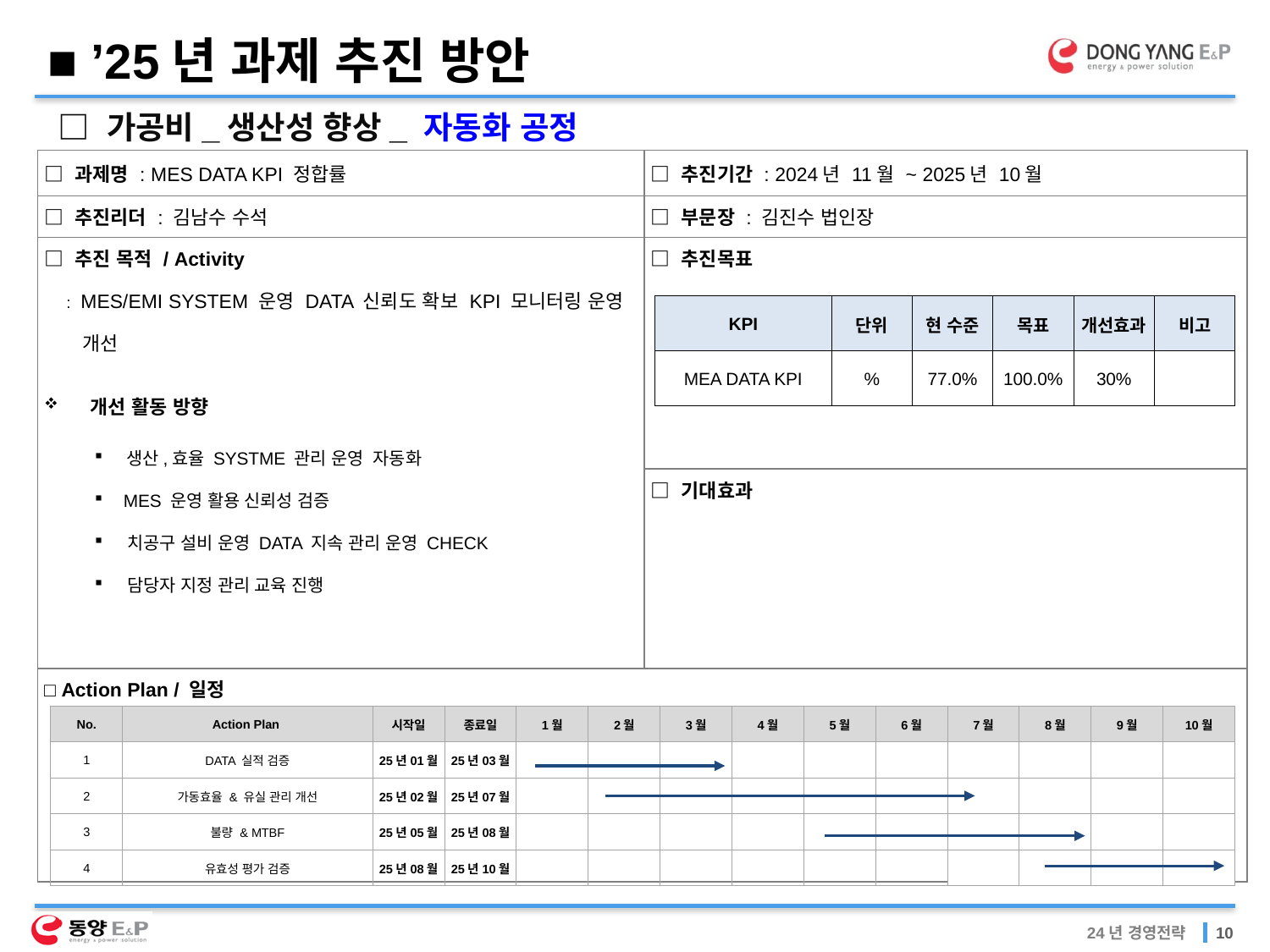

■ ’25년 과제 추진 방안
□ 가공비_생산성 향상_ 자동화 공정
| □ 과제명 : MES DATA KPI 정합률 | □ 추진기간 : 2024년 11월 ~ 2025년 10월 |
| --- | --- |
| □ 추진리더 : 김남수 수석 | □ 부문장 : 김진수 법인장 |
| □ 추진 목적 / Activity : MES/EMI SYSTEM 운영 DATA 신뢰도 확보 KPI 모니터링 운영 개선 개선 활동 방향 | □ 추진목표 |
|  | □ 기대효과 |
| □ Action Plan / 일정 |  |
| KPI | 단위 | 현 수준 | 목표 | 개선효과 | 비고 |
| --- | --- | --- | --- | --- | --- |
| MEA DATA KPI | % | 77.0% | 100.0% | 30% |  |
 생산,효율 SYSTME 관리 운영  자동화
 MES 운영 활용 신뢰성 검증
 치공구 설비 운영 DATA 지속 관리 운영 CHECK
 담당자 지정 관리 교육 진행
| No. | Action Plan | 시작일 | 종료일 | 1월 | 2월 | 3월 | 4월 | 5월 | 6월 | 7월 | 8월 | 9월 | 10월 |
| --- | --- | --- | --- | --- | --- | --- | --- | --- | --- | --- | --- | --- | --- |
| 1 | DATA 실적 검증 | 25년01월 | 25년03월 |  |  |  |  |  |  |  |  |  |  |
| 2 | 가동효율 & 유실 관리 개선 | 25년02월 | 25년07월 |  |  |  |  |  |  |  |  |  |  |
| 3 | 불량 & MTBF | 25년05월 | 25년08월 |  |  |  |  |  |  |  |  |  |  |
| 4 | 유효성 평가 검증 | 25년08월 | 25년10월 |  |  |  |  |  |  |  |  |  |  |